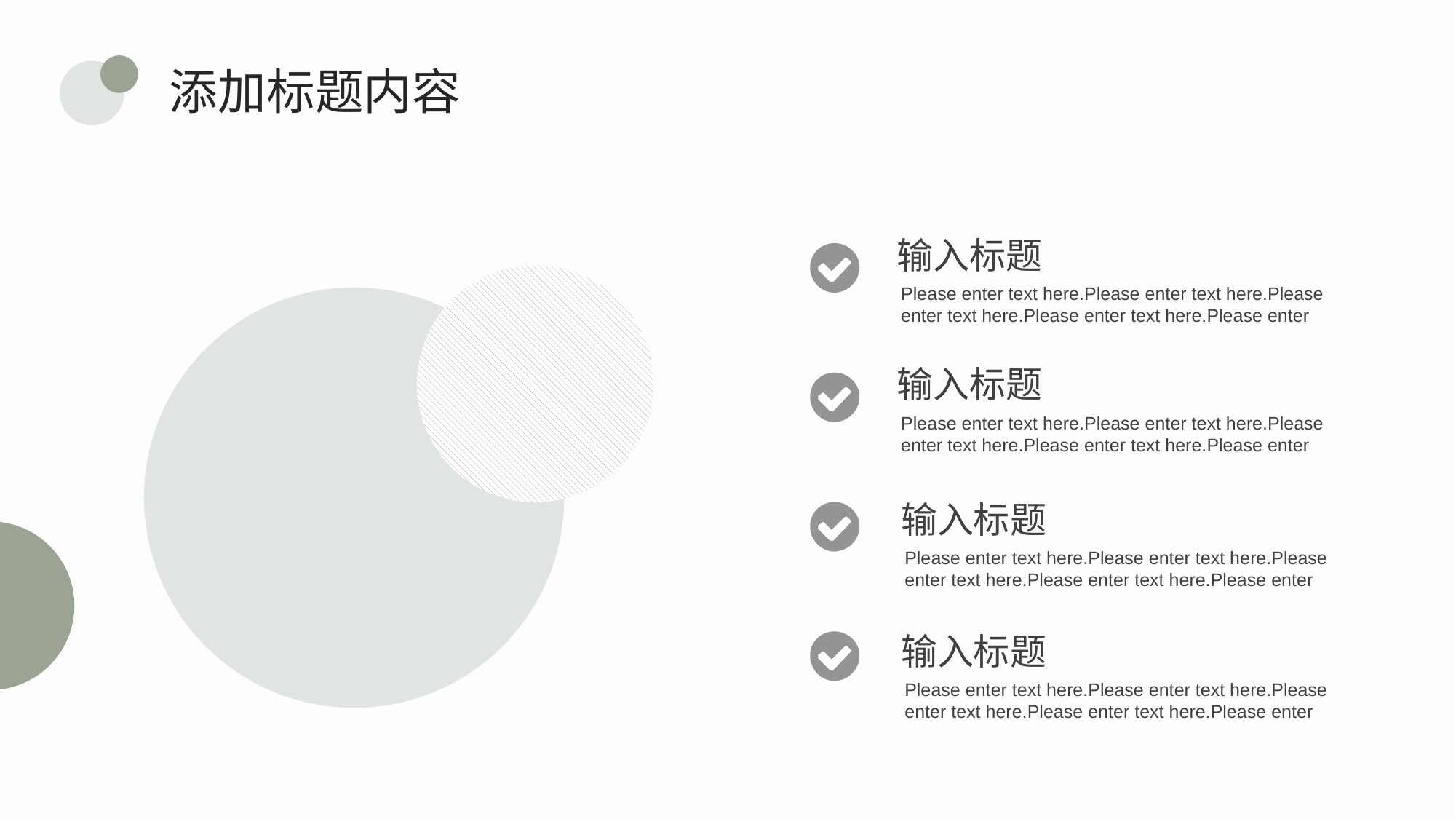

添加标题内容
输入标题

Please enter text here.Please enter text here.Please enter text here.Please enter text here.Please enter

输入标题

Please enter text here.Please enter text here.Please enter text here.Please enter text here.Please enter
输入标题

Please enter text here.Please enter text here.Please enter text here.Please enter text here.Please enter
输入标题

Please enter text here.Please enter text here.Please enter text here.Please enter text here.Please enter